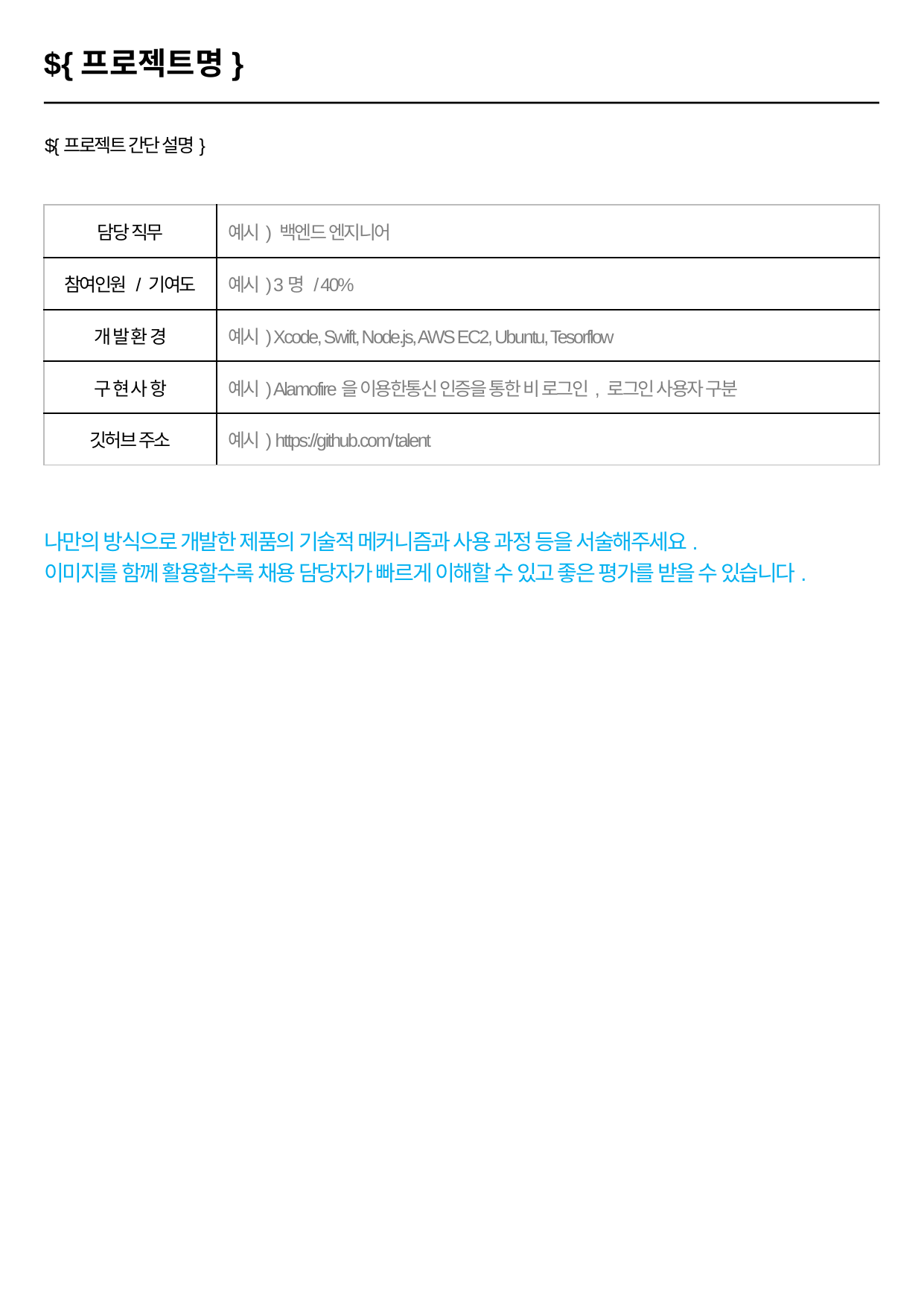

${프로젝트명}

${프로젝트 간단 설명}
| 담당 직무 | 예시) 백엔드 엔지니어 |
| --- | --- |
| 참여인원 / 기여도 | 예시) 3명 / 40% |
| 개 발 환 경 | 예시) Xcode, Swift, Node.js, AWS EC2, Ubuntu, Tesorflow |
| 구 현 사 항 | 예시) Alamofire을 이용한통신 인증을 통한 비 로그인, 로그인 사용자 구분 |
| 깃허브 주소 | 예시) https://github.com/talent |
나만의 방식으로 개발한 제품의 기술적 메커니즘과 사용 과정 등을 서술해주세요.
이미지를 함께 활용할수록 채용 담당자가 빠르게 이해할 수 있고 좋은 평가를 받을 수 있습니다.